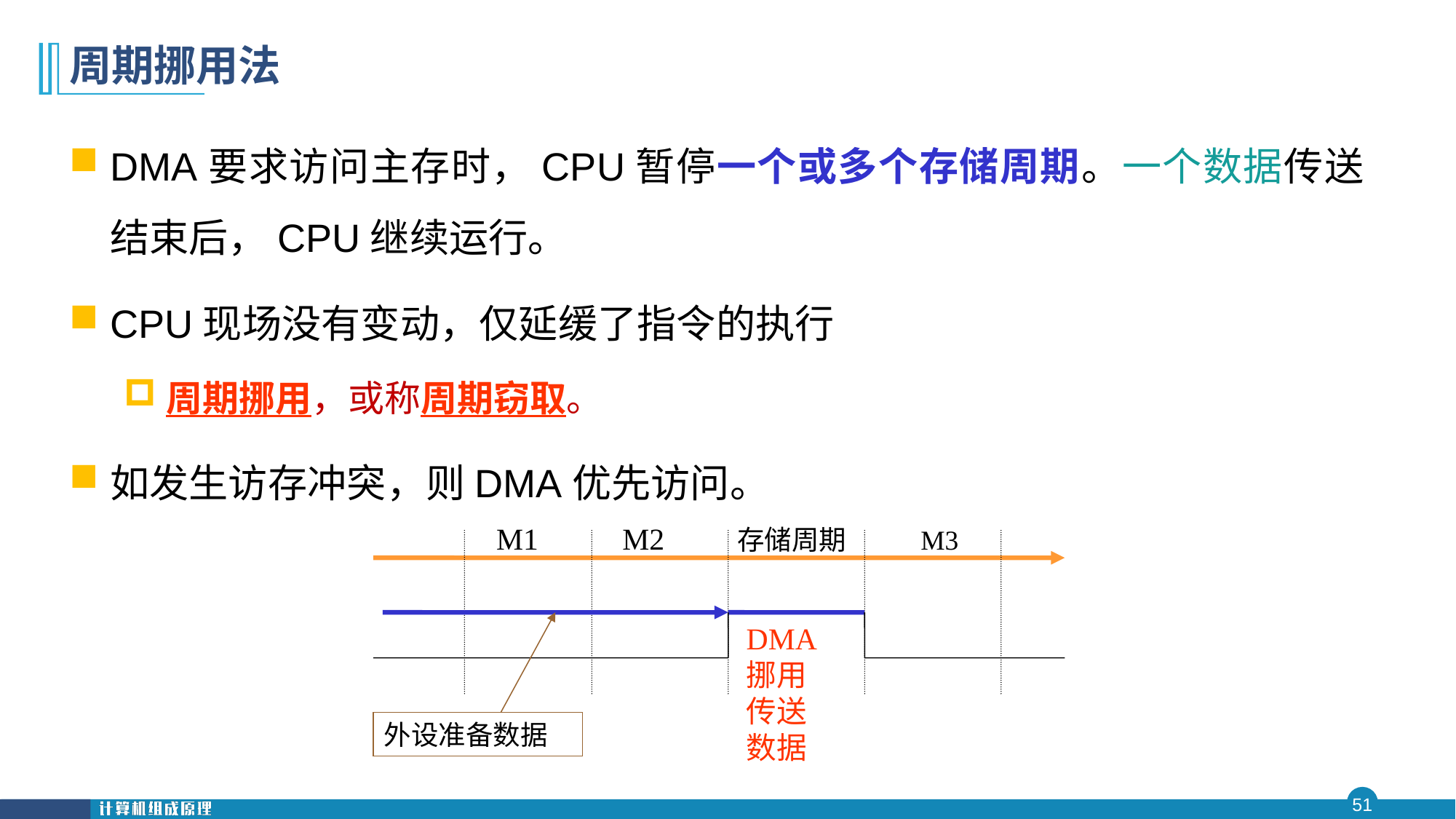

# 周期挪用法
DMA要求访问主存时，CPU暂停一个或多个存储周期。一个数据传送结束后，CPU继续运行。
CPU现场没有变动，仅延缓了指令的执行
周期挪用，或称周期窃取。
如发生访存冲突，则DMA优先访问。

M1           M2       存储周期           M3

DMA
挪用
传送
数据

外设准备数据